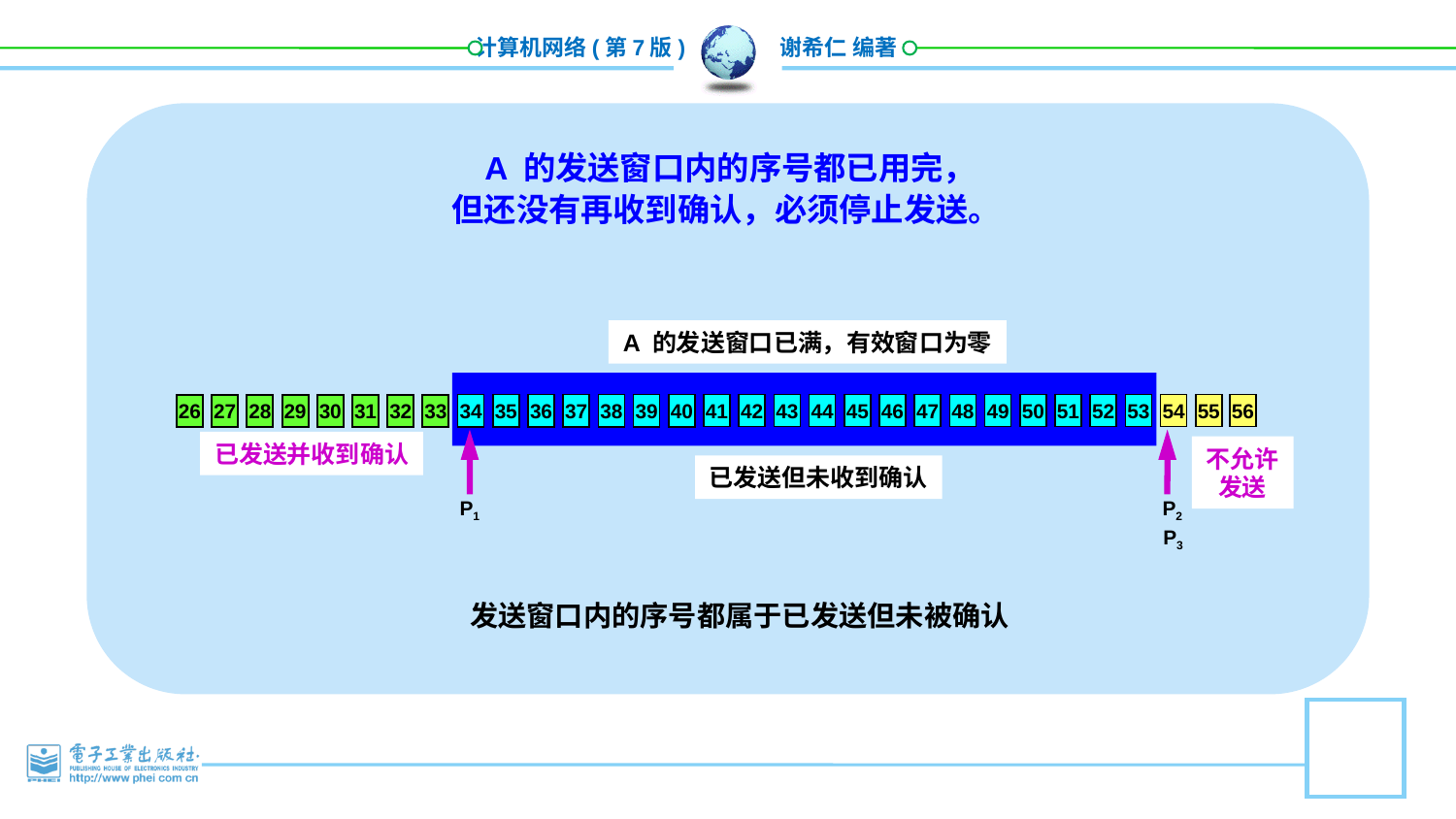

A 的发送窗口内的序号都已用完，
但还没有再收到确认，必须停止发送。
A 的发送窗口已满，有效窗口为零

41
42
43
44
45
46
47
48
49
50
51
52
53
54
55
56
34
35
36
37
26
27
28
29
30
31
32
33
38
39
40

已发送并收到确认
不允许
发送
已发送但未收到确认
P1
P2
P3
发送窗口内的序号都属于已发送但未被确认